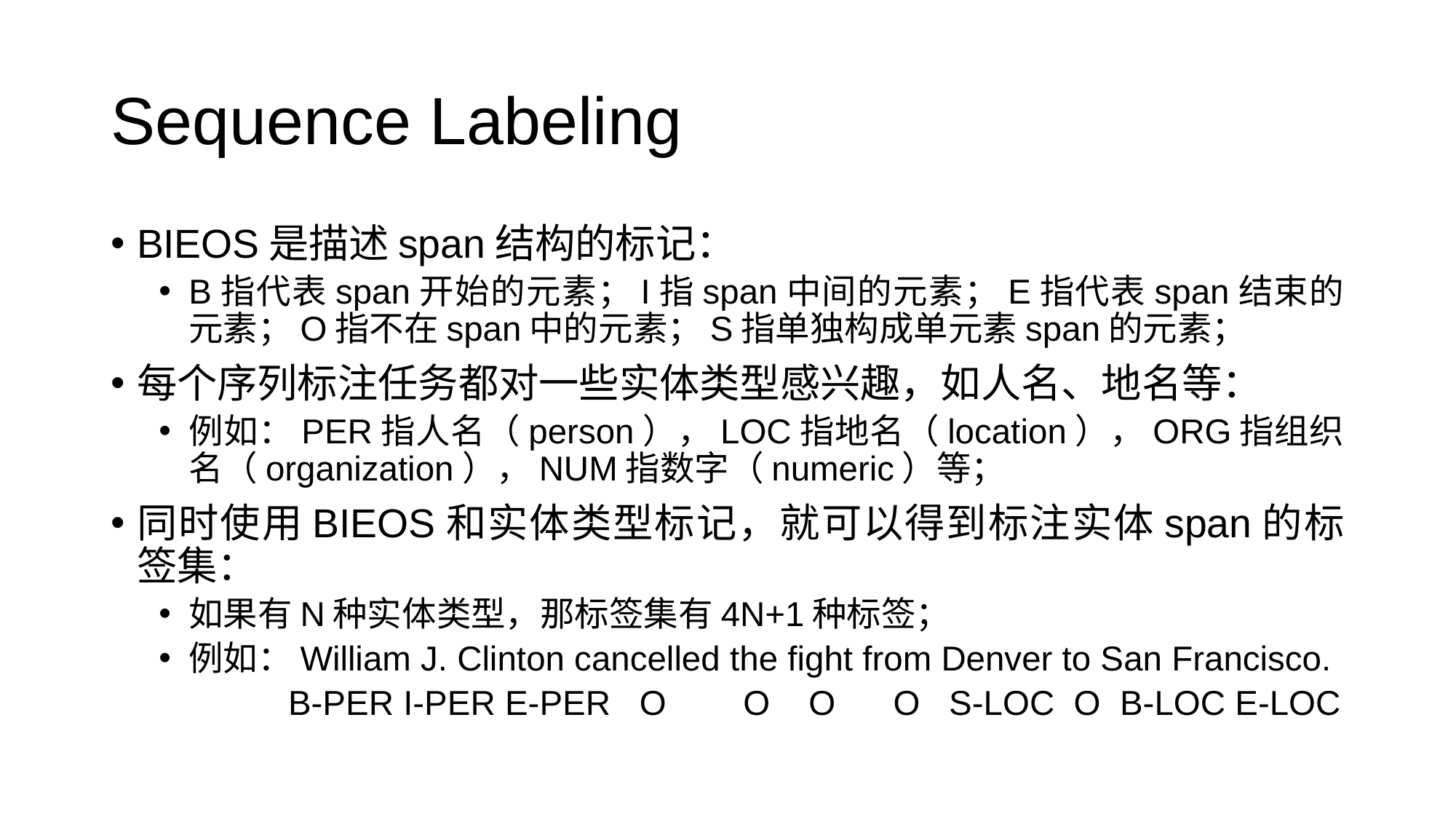

# Sequence Labeling
BIEOS是描述span结构的标记：
B指代表span开始的元素；I指span中间的元素；E指代表span结束的元素；O指不在span中的元素；S指单独构成单元素span的元素；
每个序列标注任务都对一些实体类型感兴趣，如人名、地名等：
例如：PER指人名（person），LOC指地名（location），ORG指组织名（organization），NUM指数字（numeric）等；
同时使用BIEOS和实体类型标记，就可以得到标注实体span的标签集：
如果有N种实体类型，那标签集有4N+1种标签；
例如：William J. Clinton cancelled the fight from Denver to San Francisco.
             B-PER I-PER E-PER   O        O    O      O   S-LOC  O  B-LOC E-LOC